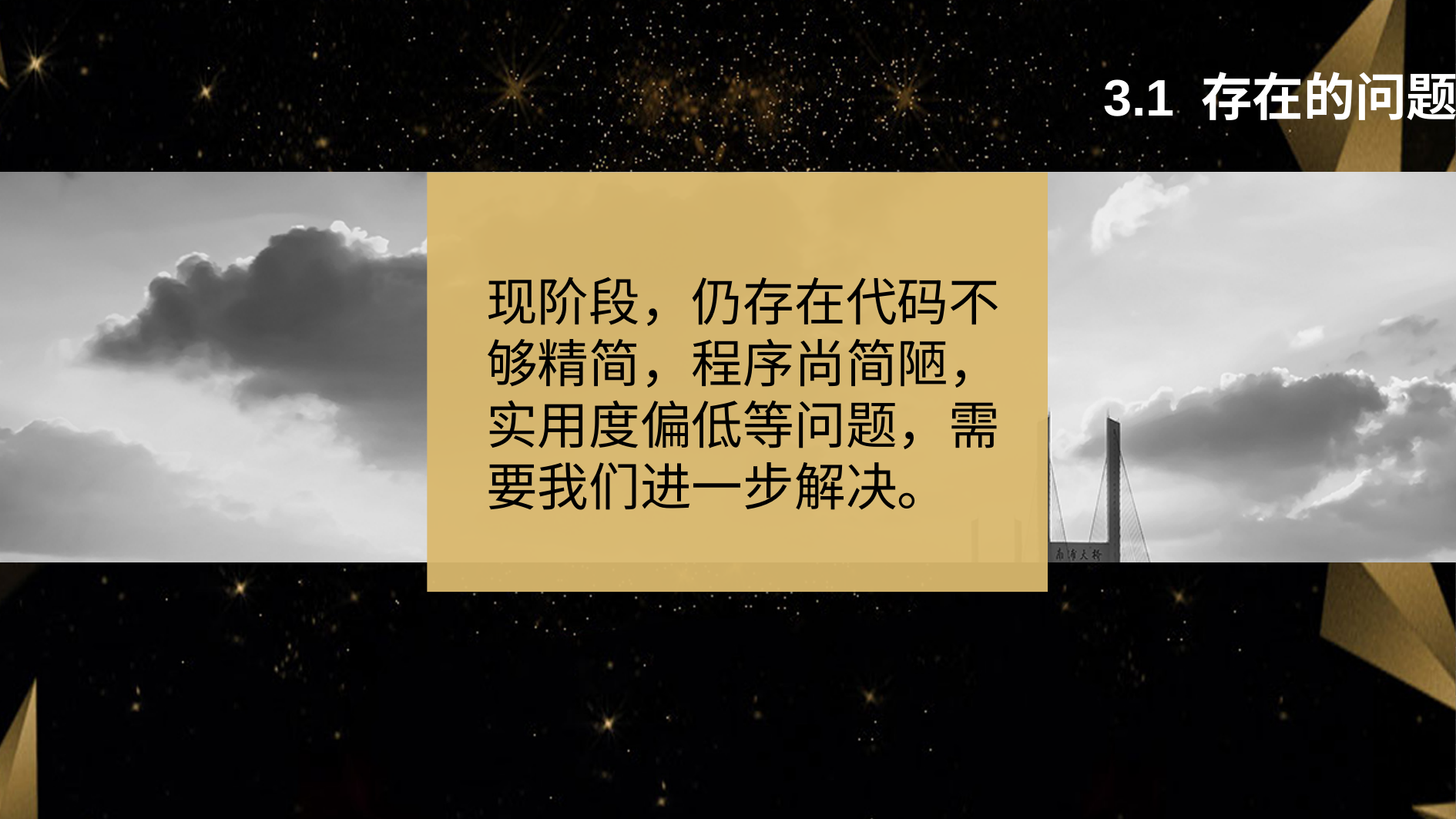

3.1 存在的问题

现阶段，仍存在代码不够精简，程序尚简陋，实用度偏低等问题，需要我们进一步解决。

#